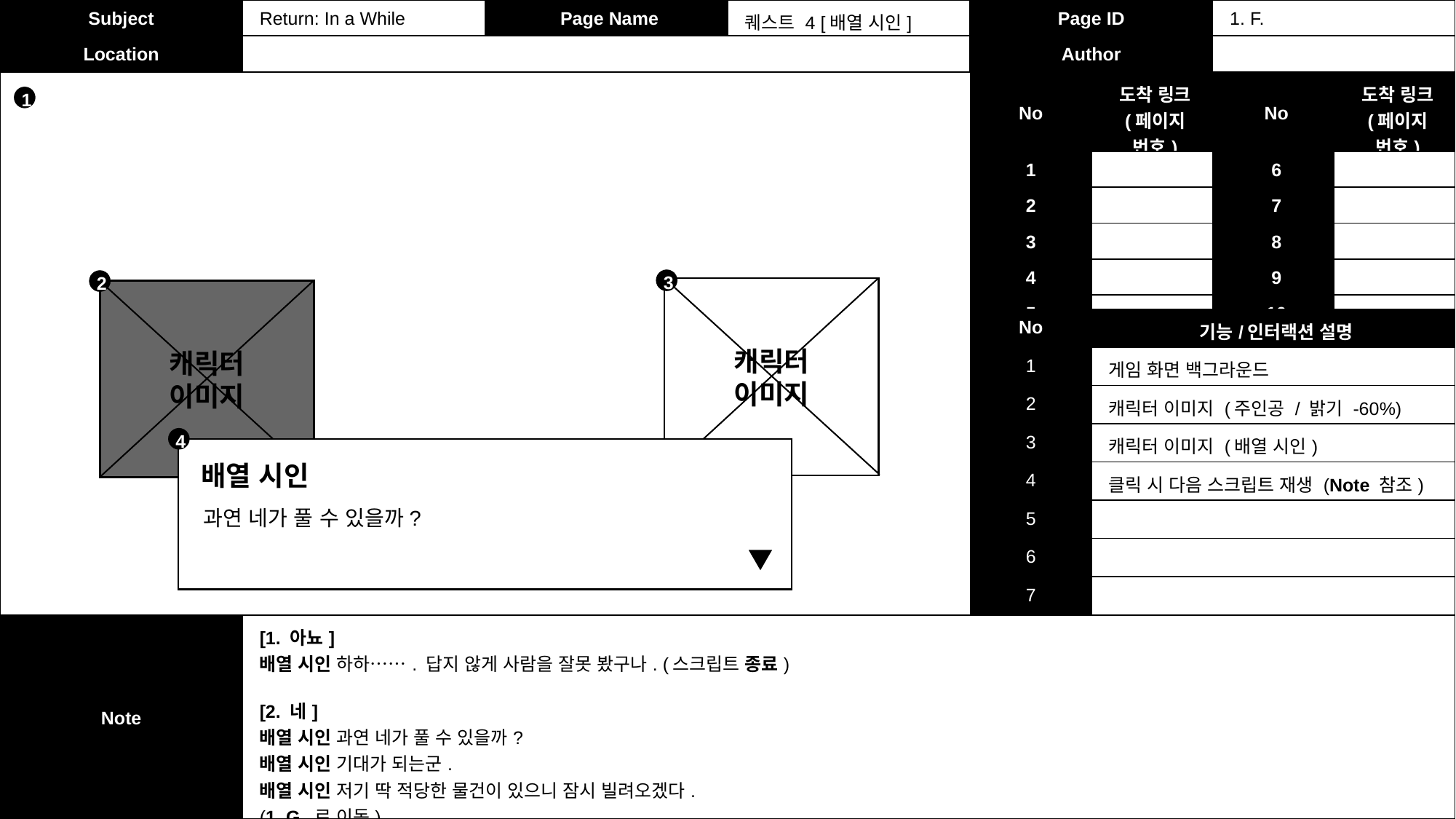

| Subject | Return: In a While | Page Name | 퀘스트 4 [배열 시인] | Page ID | 1. F. |
| --- | --- | --- | --- | --- | --- |
| Location |  |  |  | Author |  |
| No | 도착 링크 (페이지 번호) | No | 도착 링크 (페이지 번호) |
| --- | --- | --- | --- |
| 1 |  | 6 |  |
| 2 |  | 7 |  |
| 3 |  | 8 |  |
| 4 |  | 9 |  |
| 5 |  | 10 |  |
1
3
2

캐릭터
이미지

캐릭터
이미지
| No | 기능/인터랙션 설명 |
| --- | --- |
| 1 | 게임 화면 백그라운드 |
| 2 | 캐릭터 이미지 (주인공 / 밝기 -60%) |
| 3 | 캐릭터 이미지 (배열 시인) |
| 4 | 클릭 시 다음 스크립트 재생 (Note 참조) |
| 5 |  |
| 6 |  |
| 7 |  |
4

배열 시인
과연 네가 풀 수 있을까?

| Note | [1. 아뇨] 배열 시인 하하……. 답지 않게 사람을 잘못 봤구나. (스크립트 종료) [2. 네] 배열 시인 과연 네가 풀 수 있을까? 배열 시인 기대가 되는군. 배열 시인 저기 딱 적당한 물건이 있으니 잠시 빌려오겠다. (1. G. 로 이동) |
| --- | --- |